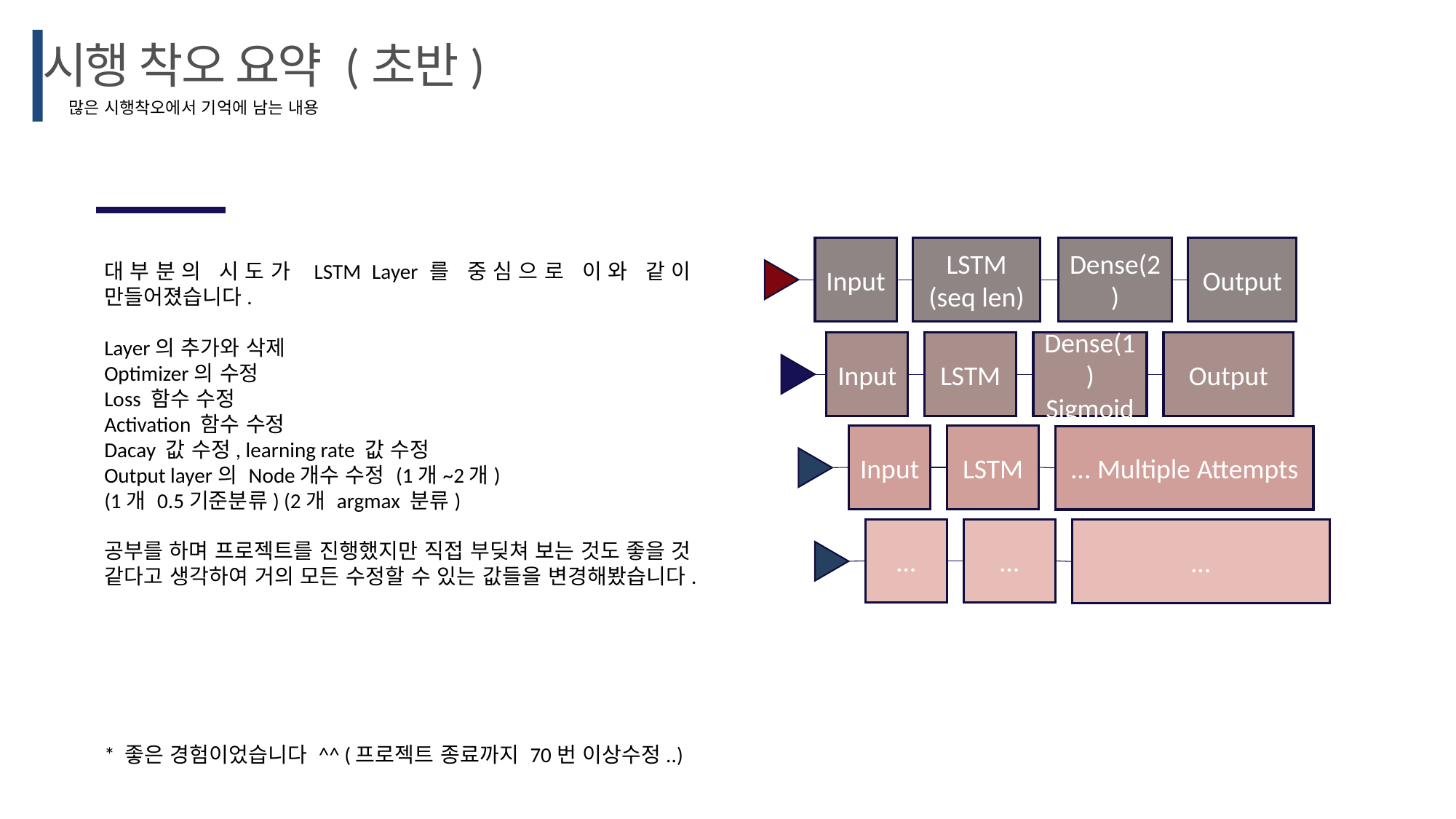

시행 착오 요약 (초반)
많은 시행착오에서 기억에 남는 내용
Output
Input
LSTM
(seq len)
Dense(2)
대부분의 시도가 LSTM Layer를 중심으로 이와 같이 만들어졌습니다.

Layer의 추가와 삭제
Optimizer의 수정
Loss 함수 수정
Activation 함수 수정
Dacay 값 수정, learning rate 값 수정
Output layer의 Node개수 수정 (1개~2개)
(1개 0.5기준분류) (2개 argmax 분류)

공부를 하며 프로젝트를 진행했지만 직접 부딪쳐 보는 것도 좋을 것 같다고 생각하여 거의 모든 수정할 수 있는 값들을 변경해봤습니다.

* 좋은 경험이었습니다 ^^ (프로젝트 종료까지 70번 이상수정..)

Input
LSTM
Dense(1)
Sigmoid
Output

Input
LSTM
... Multiple Attempts

…
…
…